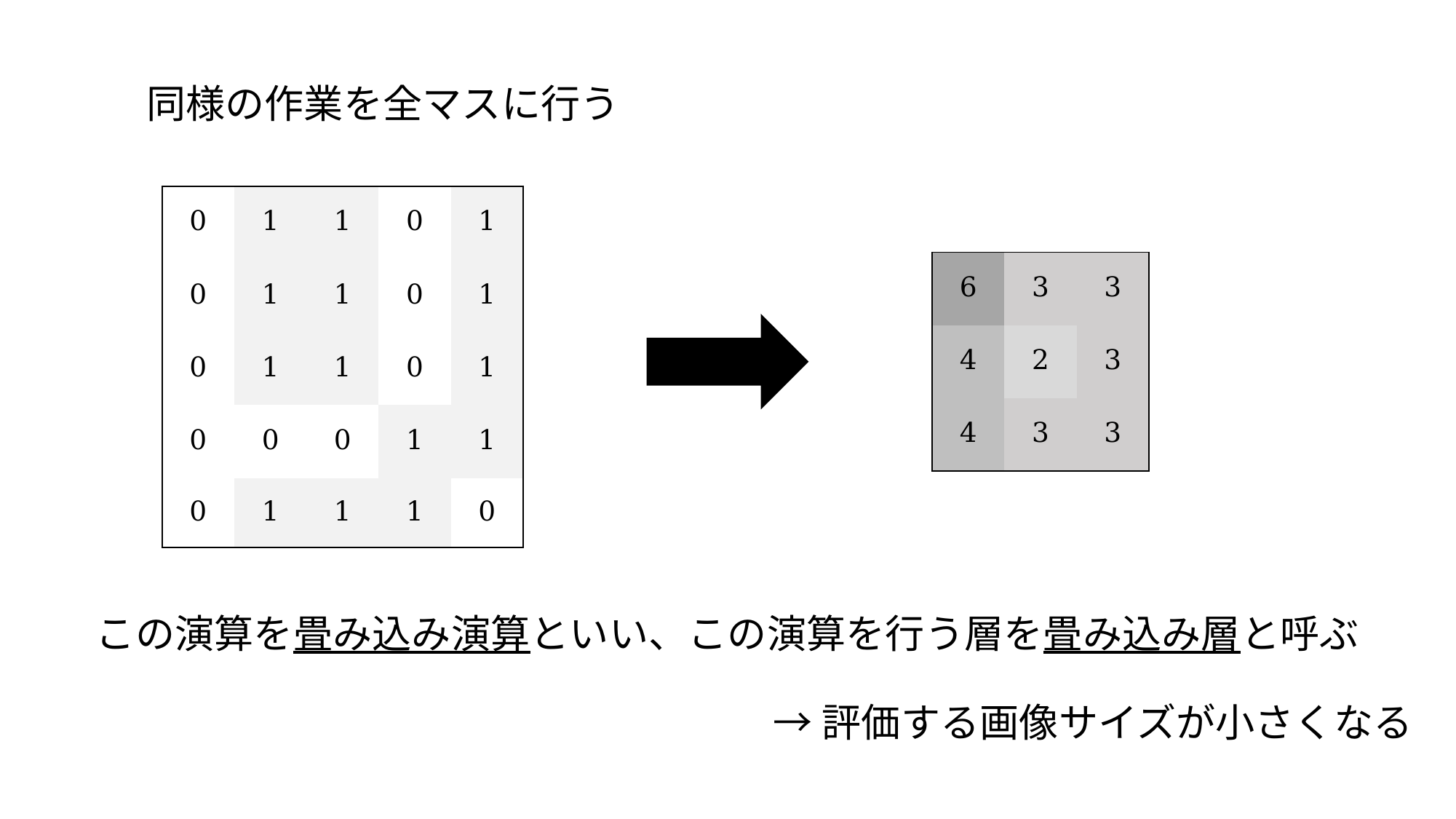

同様の作業を全マスに行う
| 0 | 1 | 1 | 0 | 1 |
| --- | --- | --- | --- | --- |
| 0 | 1 | 1 | 0 | 1 |
| 0 | 1 | 1 | 0 | 1 |
| 0 | 0 | 0 | 1 | 1 |
| 0 | 1 | 1 | 1 | 0 |
| 6 | 3 | 3 |
| --- | --- | --- |
| 4 | 2 | 3 |
| 4 | 3 | 3 |

この演算を畳み込み演算といい、この演算を行う層を畳み込み層と呼ぶ
→評価する画像サイズが小さくなる